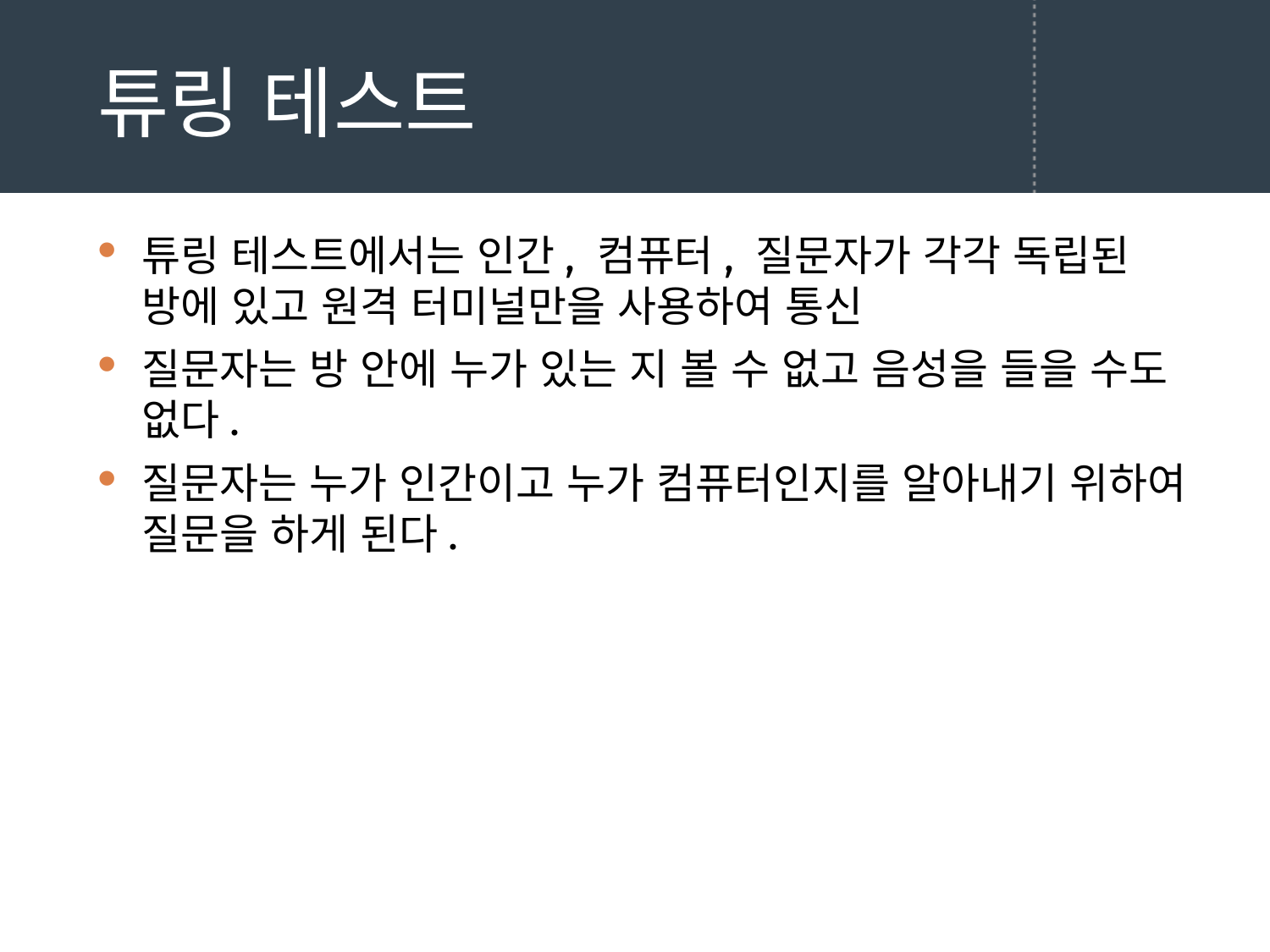

# 튜링 테스트
튜링 테스트에서는 인간, 컴퓨터, 질문자가 각각 독립된 방에 있고 원격 터미널만을 사용하여 통신
질문자는 방 안에 누가 있는 지 볼 수 없고 음성을 들을 수도 없다.
질문자는 누가 인간이고 누가 컴퓨터인지를 알아내기 위하여 질문을 하게 된다.